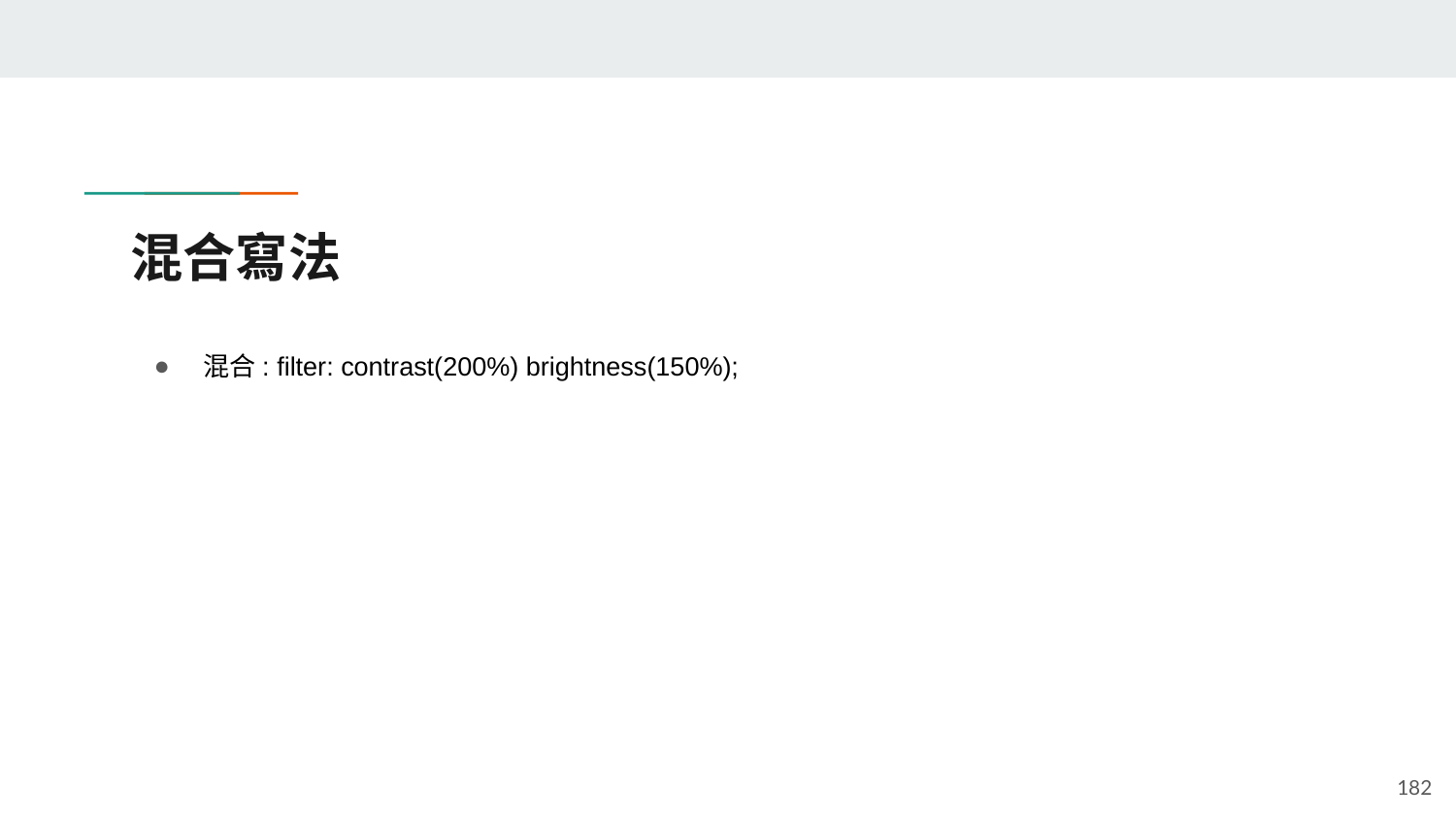

# 混合寫法
混合: filter: contrast(200%) brightness(150%);

182